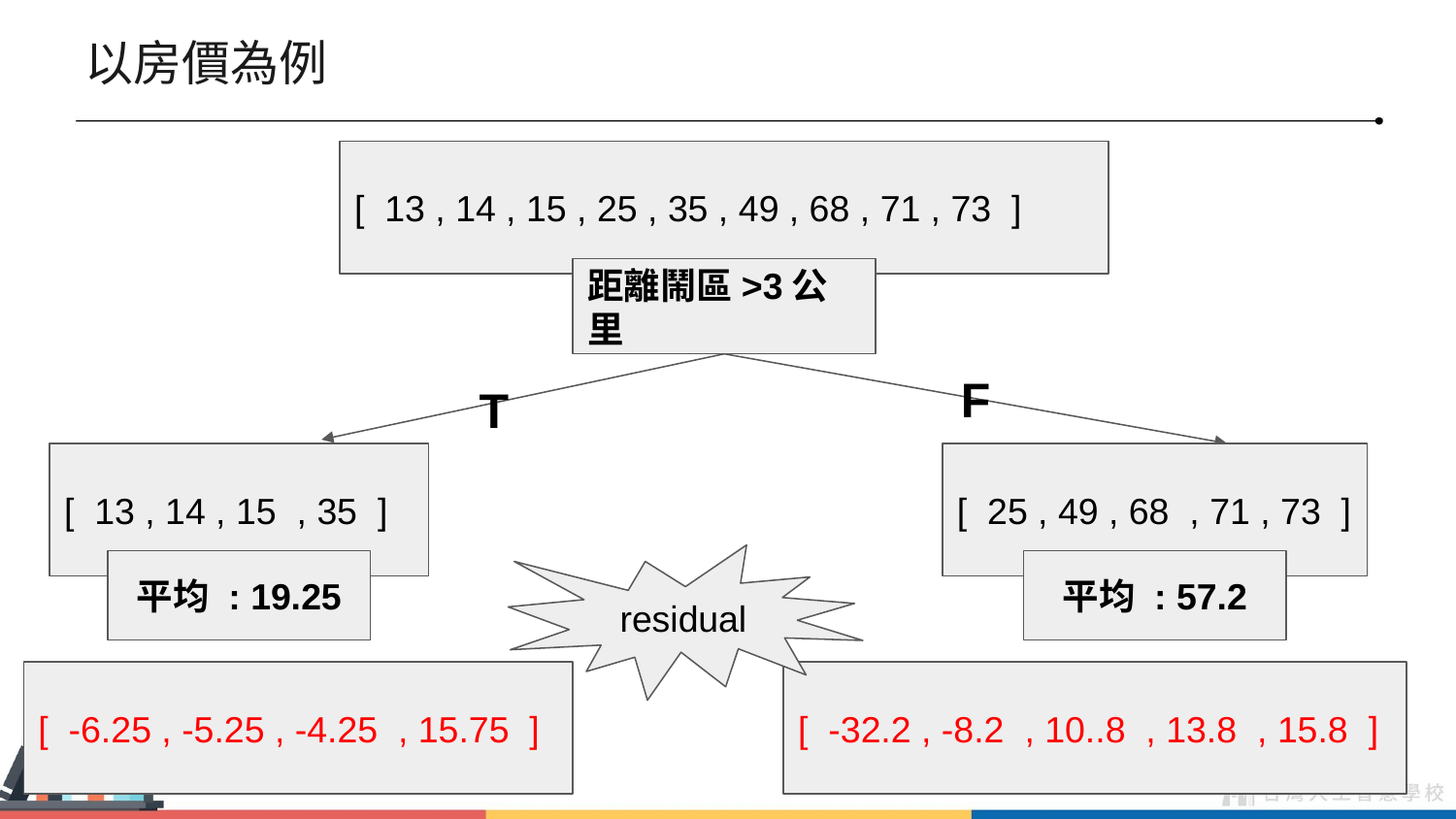

# 以房價為例
[  13 , 14 , 15 , 25 , 35 , 49 , 68 , 71 , 73  ]

距離鬧區>3公里
F
T
[  13 , 14 , 15  , 35  ]
[  25 , 49 , 68  , 71 , 73  ]
residual
平均 : 19.25
平均 : 57.2
[  -6.25 , -5.25 , -4.25  , 15.75  ]
[  -32.2 , -8.2  , 10..8  , 13.8  , 15.8  ]